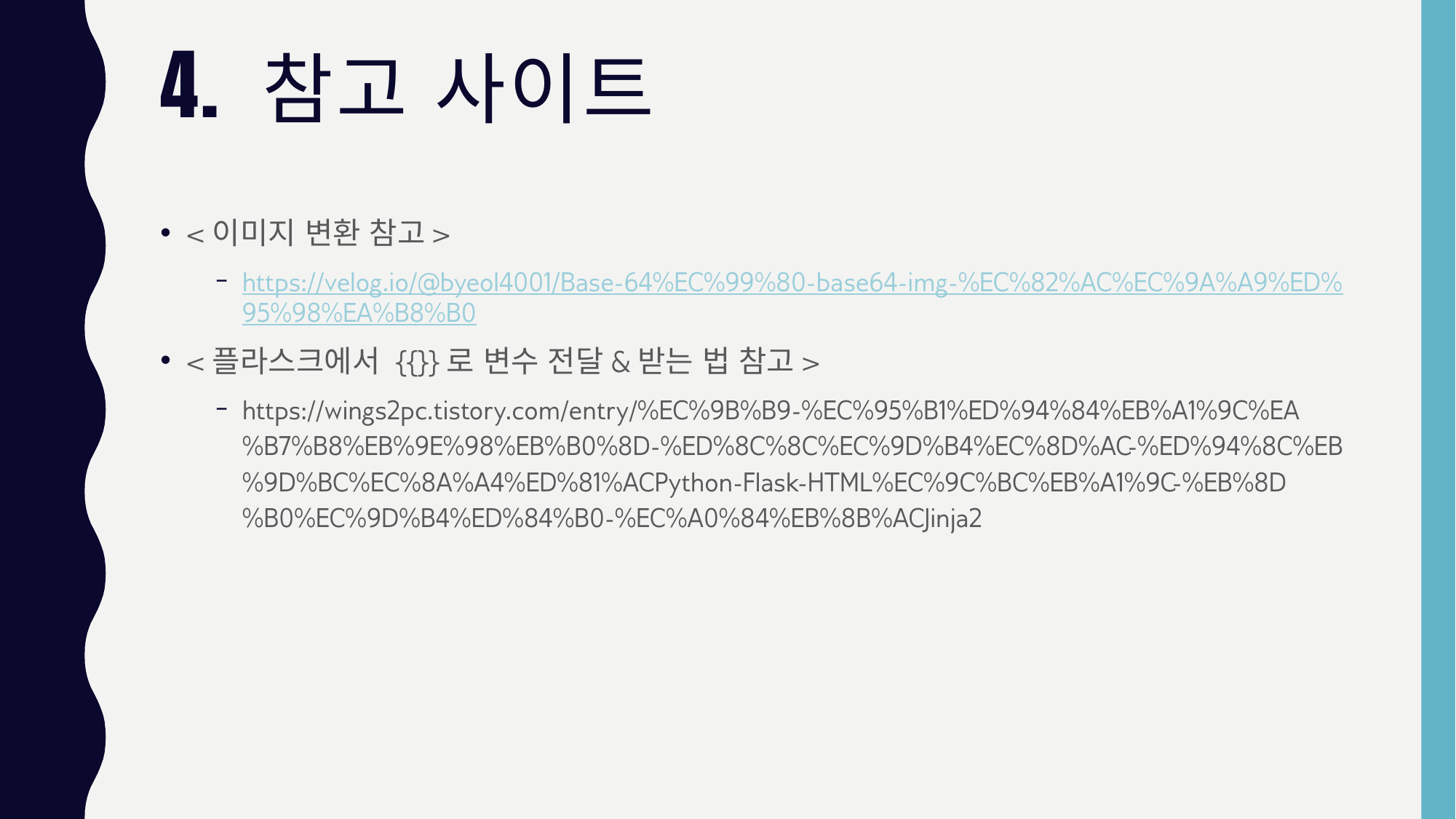

# 4. 참고 사이트
<이미지 변환 참고>
https://velog.io/@byeol4001/Base-64%EC%99%80-base64-img-%EC%82%AC%EC%9A%A9%ED%95%98%EA%B8%B0
<플라스크에서 {{}}로 변수 전달&받는 법 참고>
https://wings2pc.tistory.com/entry/%EC%9B%B9-%EC%95%B1%ED%94%84%EB%A1%9C%EA%B7%B8%EB%9E%98%EB%B0%8D-%ED%8C%8C%EC%9D%B4%EC%8D%AC-%ED%94%8C%EB%9D%BC%EC%8A%A4%ED%81%ACPython-Flask-HTML%EC%9C%BC%EB%A1%9C-%EB%8D%B0%EC%9D%B4%ED%84%B0-%EC%A0%84%EB%8B%ACJinja2